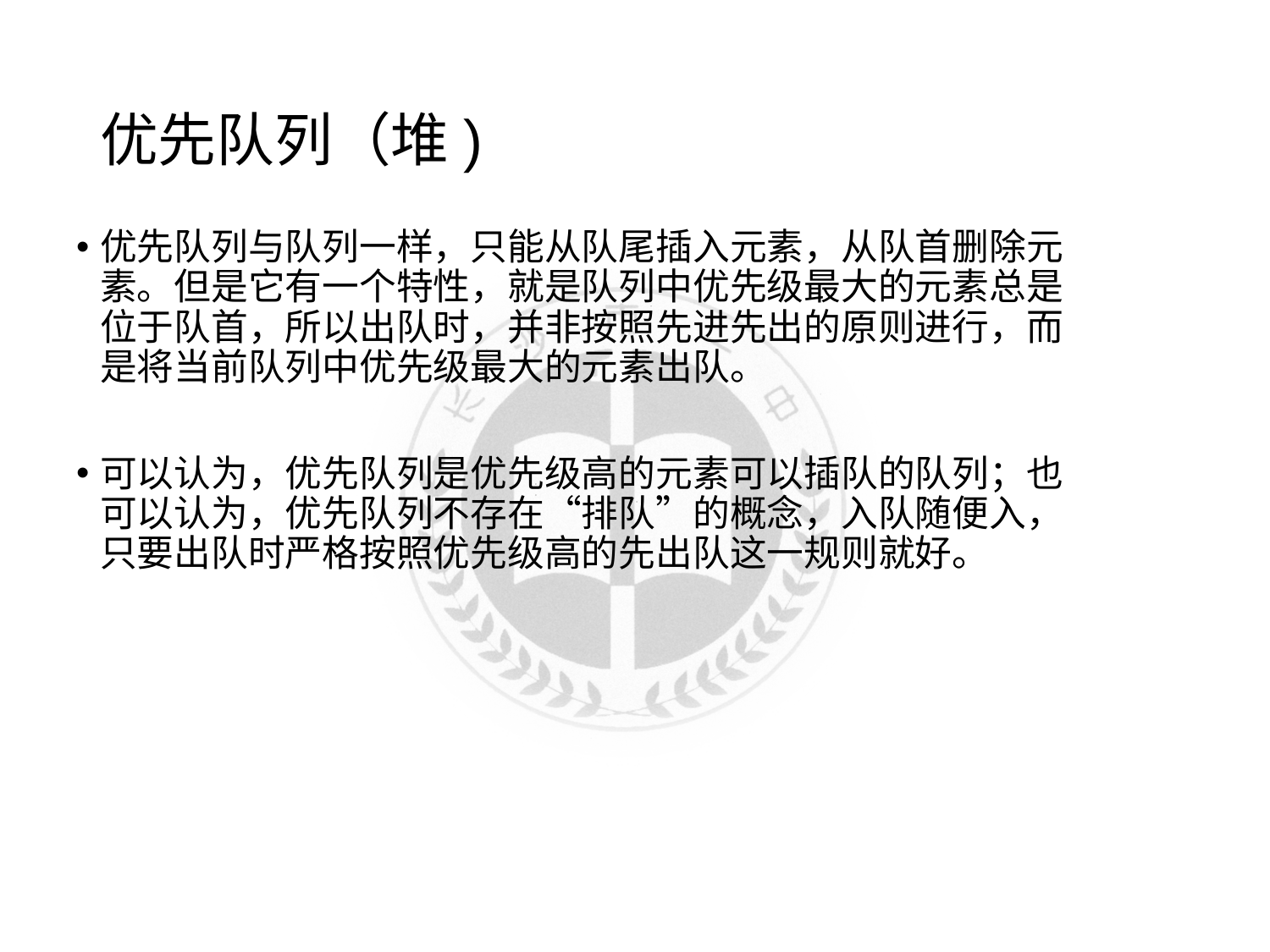

# 优先队列（堆)
优先队列与队列一样，只能从队尾插入元素，从队首删除元素。但是它有一个特性，就是队列中优先级最大的元素总是位于队首，所以出队时，并非按照先进先出的原则进行，而是将当前队列中优先级最大的元素出队。

可以认为，优先队列是优先级高的元素可以插队的队列；也可以认为，优先队列不存在“排队”的概念，入队随便入，只要出队时严格按照优先级高的先出队这一规则就好。